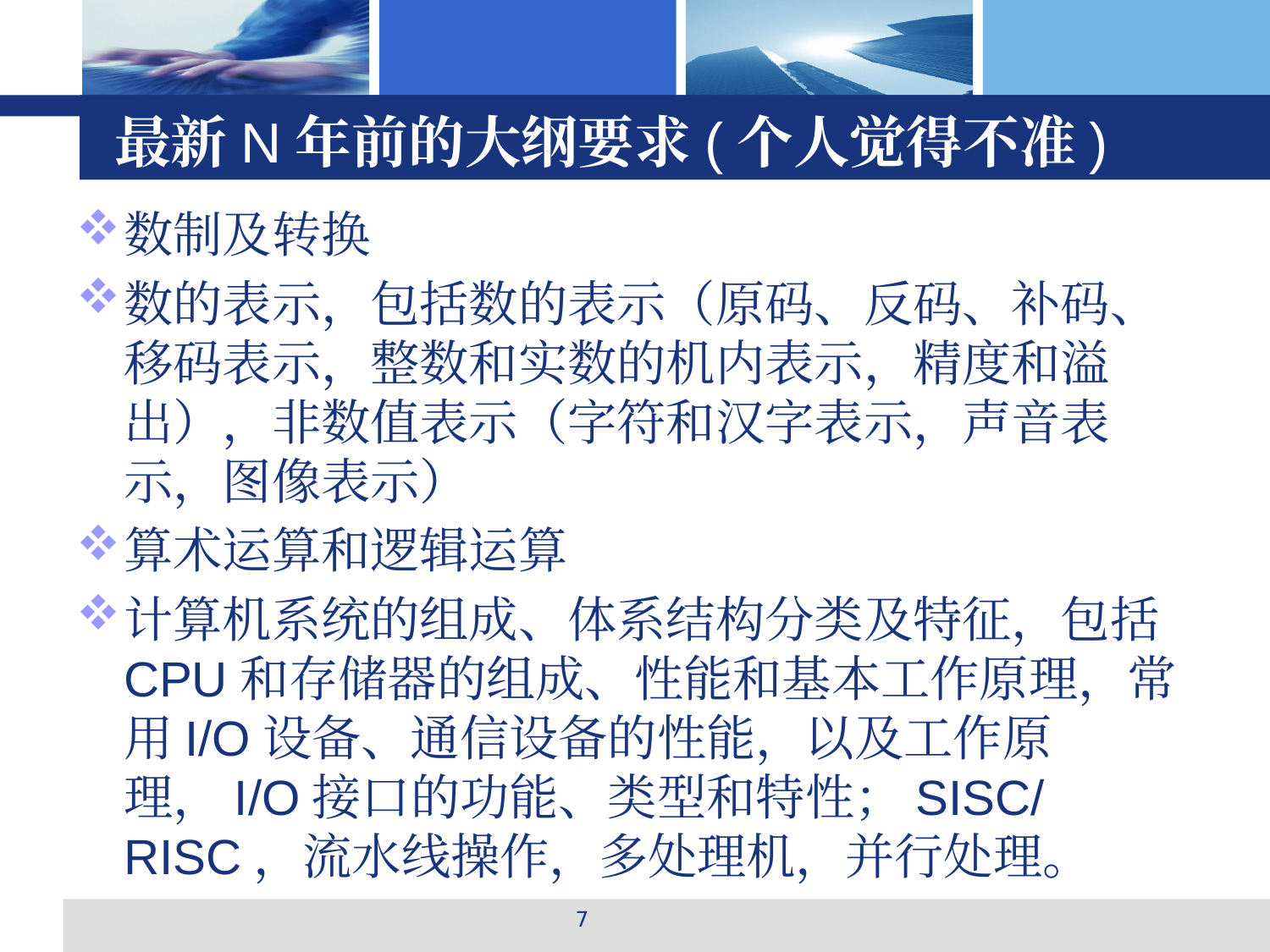

# 最新N年前的大纲要求(个人觉得不准)
数制及转换
数的表示，包括数的表示（原码、反码、补码、移码表示，整数和实数的机内表示，精度和溢出），非数值表示（字符和汉字表示，声音表示，图像表示）
算术运算和逻辑运算
计算机系统的组成、体系结构分类及特征，包括CPU和存储器的组成、性能和基本工作原理，常用I/O设备、通信设备的性能，以及工作原理，I/O接口的功能、类型和特性；SISC/RISC，流水线操作，多处理机，并行处理。
7